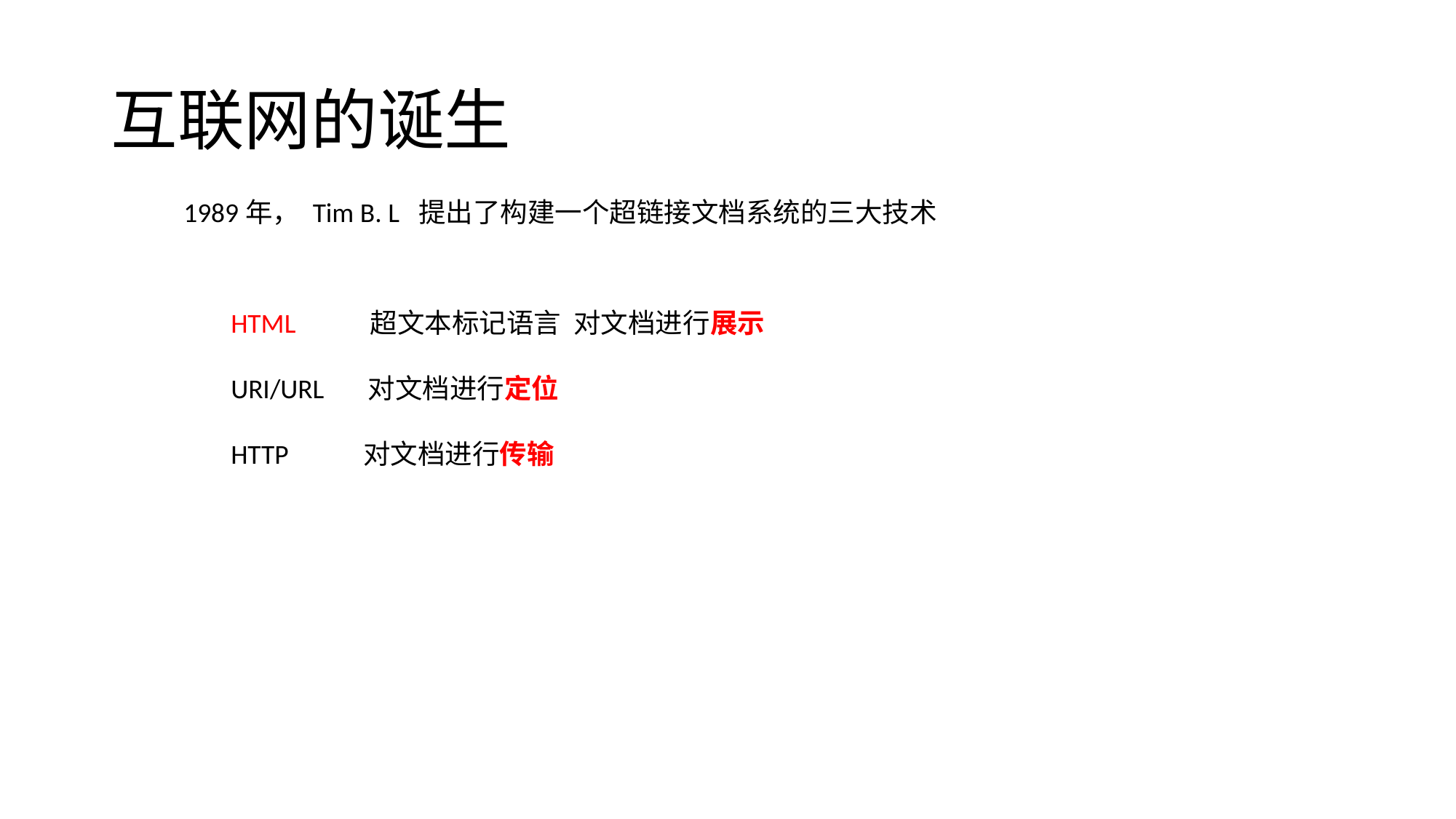

# 互联网的诞生
1989年， Tim B. L  提出了构建一个超链接文档系统的三大技术
HTML           超文本标记语言  对文档进行展示

URI/URL      对文档进行定位

HTTP           对文档进行传输